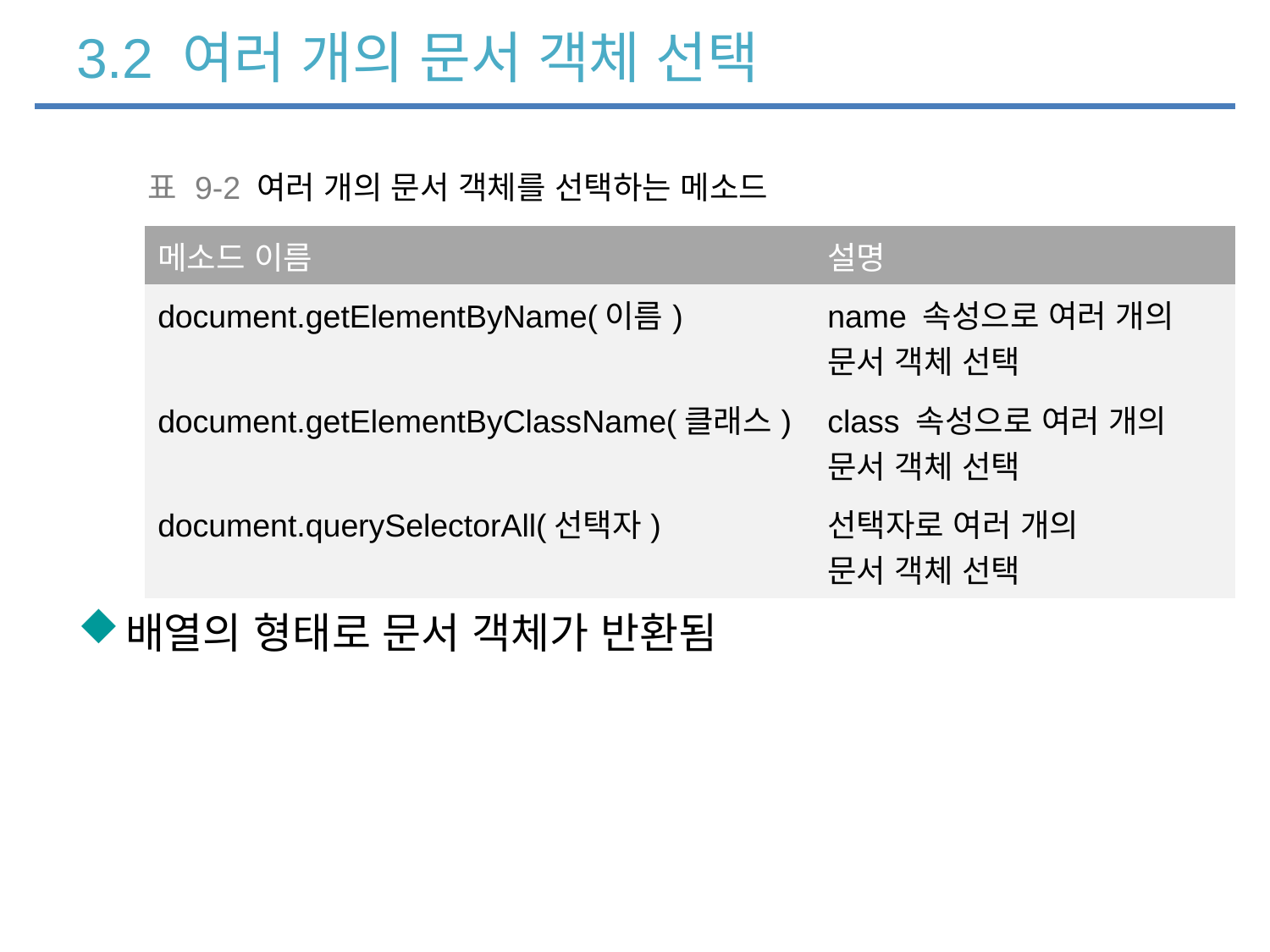

# 3.2 여러 개의 문서 객체 선택

배열의 형태로 문서 객체가 반환됨
| 표 9-2 여러 개의 문서 객체를 선택하는 메소드 |
| --- |
| 메소드 이름 | 설명 |
| --- | --- |
| document.getElementByName(이름) | name 속성으로 여러 개의 문서 객체 선택 |
| document.getElementByClassName(클래스) | class 속성으로 여러 개의 문서 객체 선택 |
| document.querySelectorAll(선택자) | 선택자로 여러 개의 문서 객체 선택 |